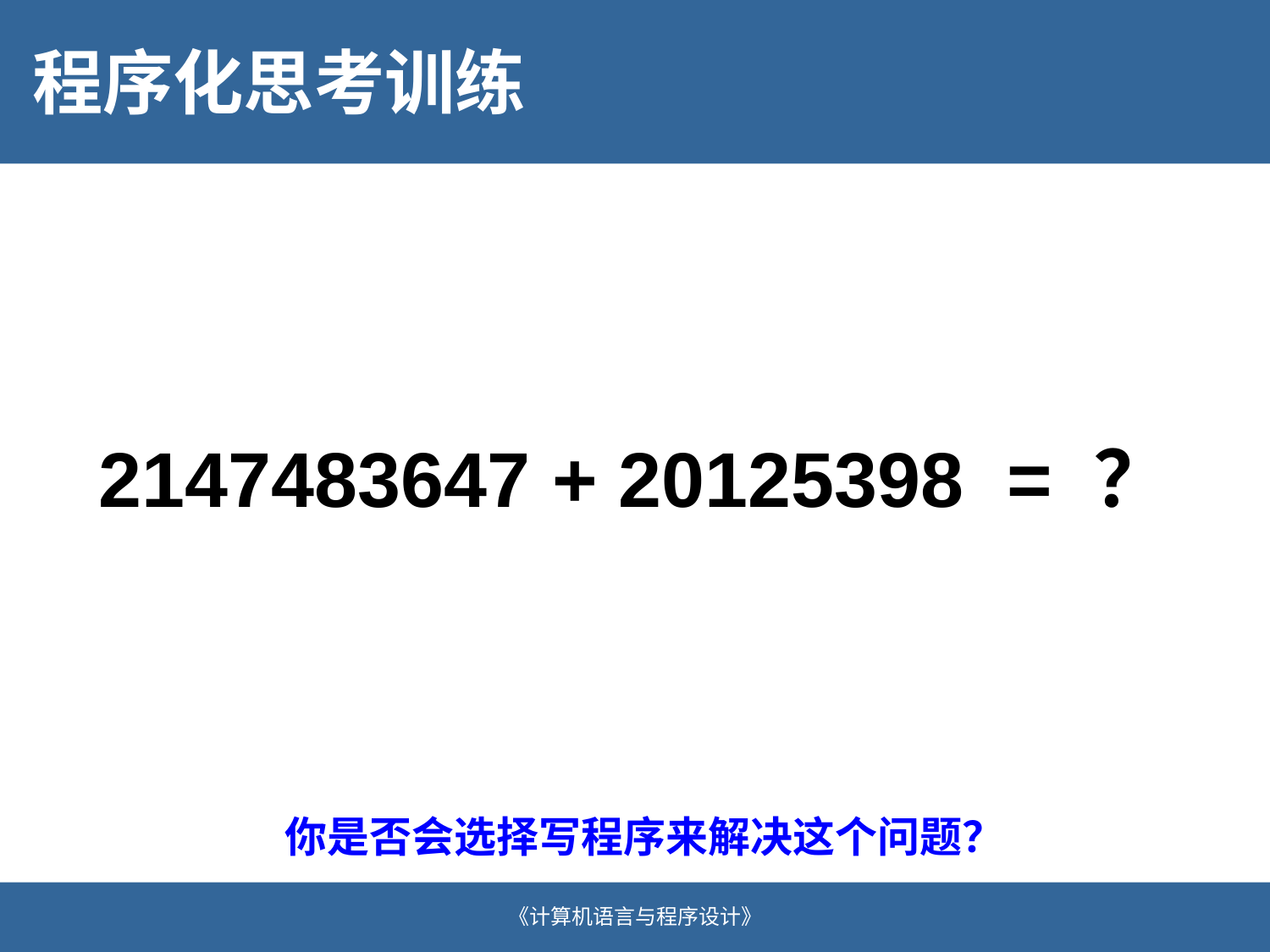

# 程序化思考训练
2147483647 + 20125398  = ？
你是否会选择写程序来解决这个问题？

《计算机语言与程序设计》
71